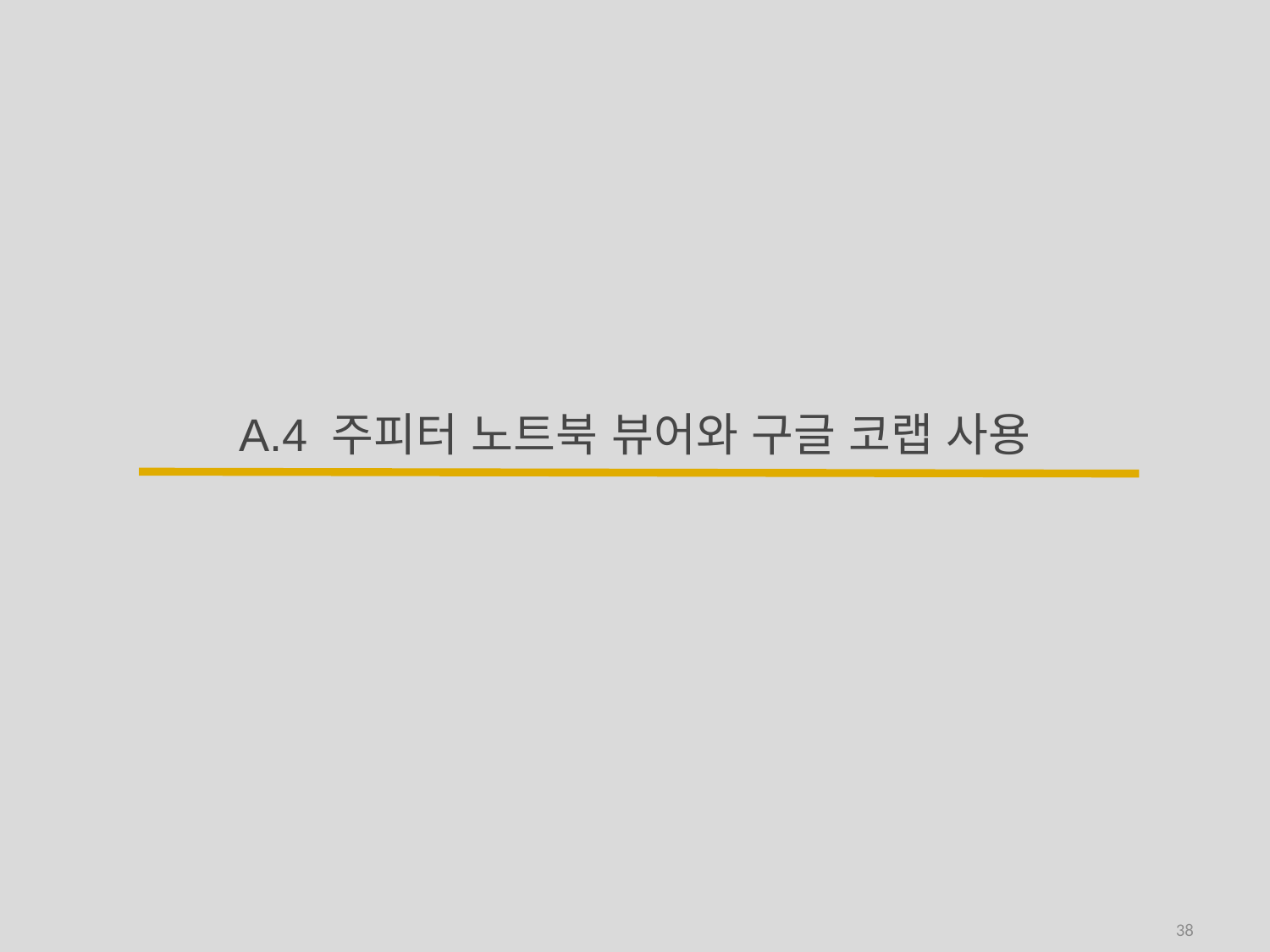

# A.4 주피터 노트북 뷰어와 구글 코랩 사용
38